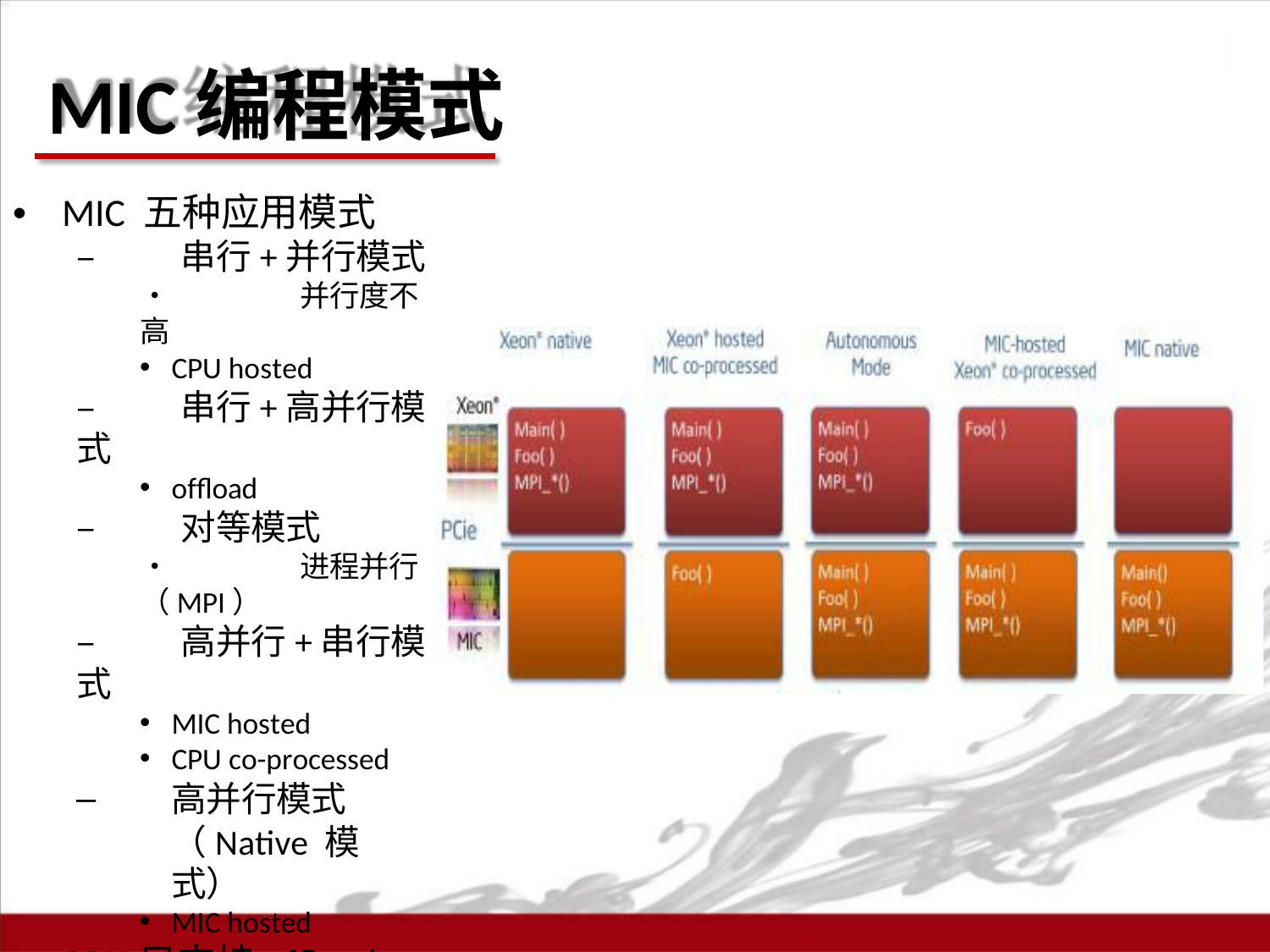

# MIC编程模式

•	MIC 五种应用模式
–	串行+并行模式
•	并行度不高
CPU hosted
–	串行+高并行模式
offload
–	对等模式
•	进程并行（MPI）
–	高并行+串行模式
MIC hosted
CPU co-processed
高并行模式（Native 模式）
MIC hosted
GPU只支持offload模式
–	串行+高并行模式

34